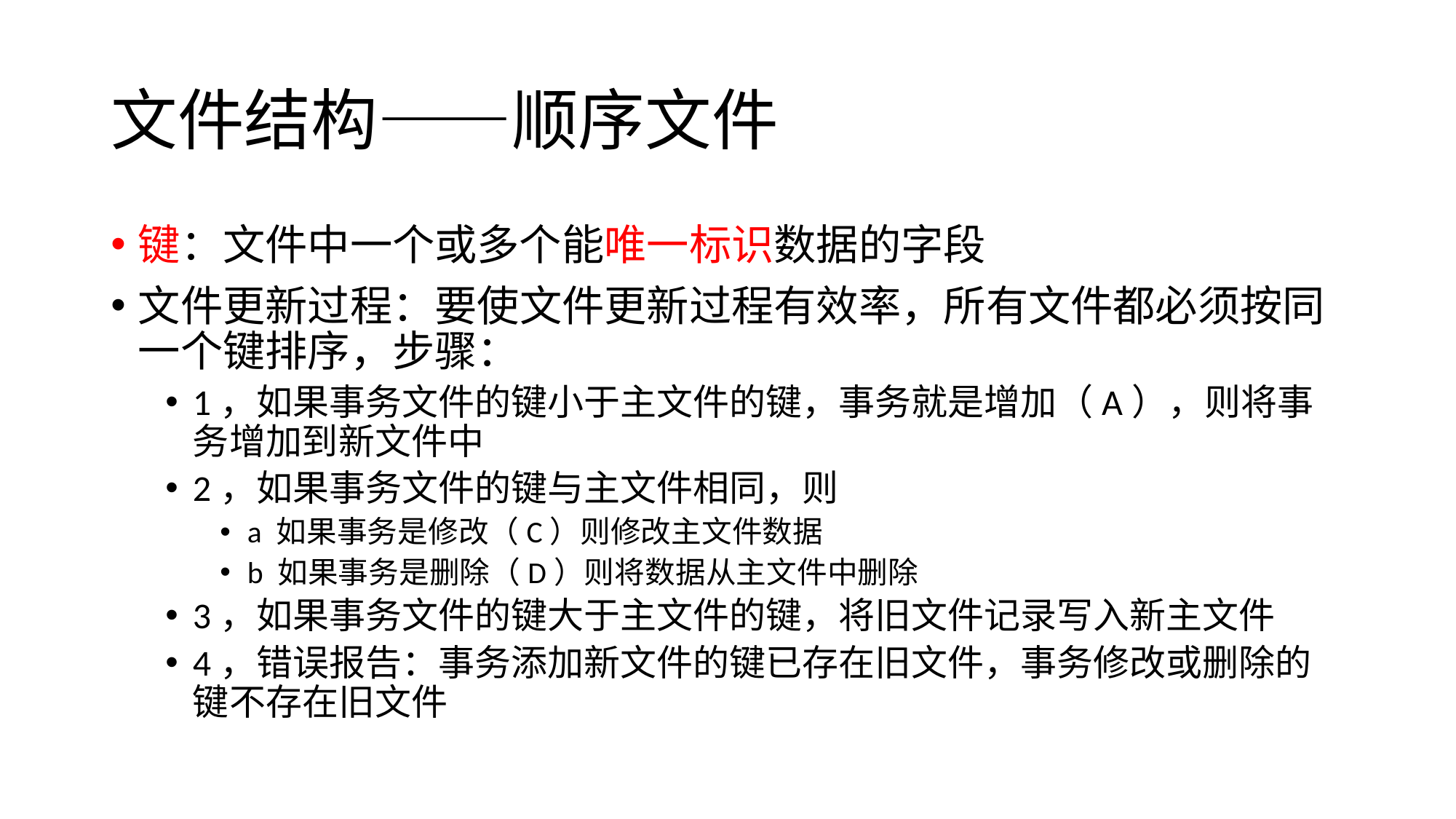

# 文件结构——顺序文件
键：文件中一个或多个能唯一标识数据的字段
文件更新过程：要使文件更新过程有效率，所有文件都必须按同一个键排序，步骤：
1，如果事务文件的键小于主文件的键，事务就是增加（A），则将事务增加到新文件中
2，如果事务文件的键与主文件相同，则
a 如果事务是修改（C）则修改主文件数据
b 如果事务是删除（D）则将数据从主文件中删除
3，如果事务文件的键大于主文件的键，将旧文件记录写入新主文件
4，错误报告：事务添加新文件的键已存在旧文件，事务修改或删除的键不存在旧文件